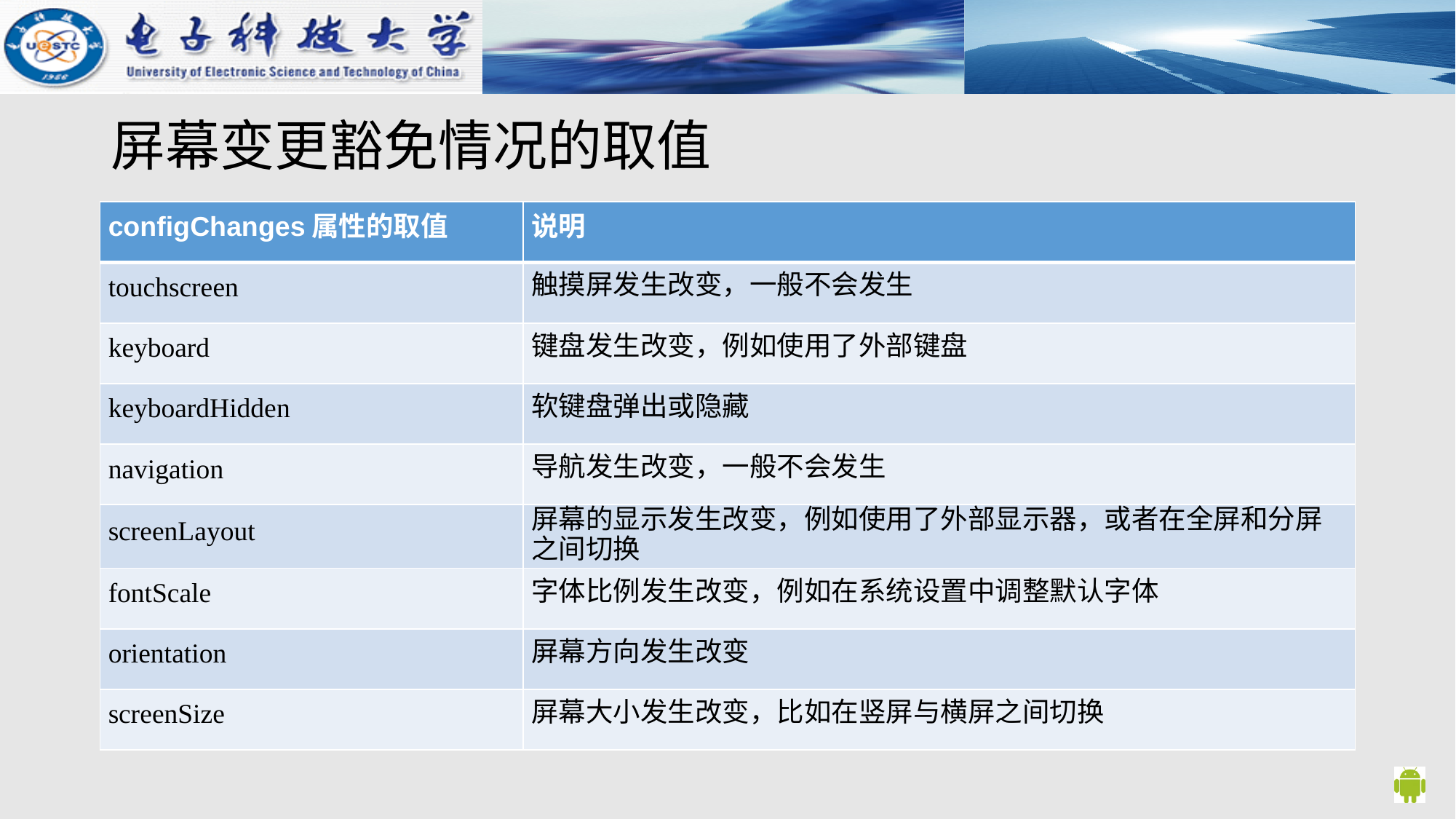

# 屏幕变更豁免情况的取值
| configChanges属性的取值 | 说明 |
| --- | --- |
| touchscreen | 触摸屏发生改变，一般不会发生 |
| keyboard | 键盘发生改变，例如使用了外部键盘 |
| keyboardHidden | 软键盘弹出或隐藏 |
| navigation | 导航发生改变，一般不会发生 |
| screenLayout | 屏幕的显示发生改变，例如使用了外部显示器，或者在全屏和分屏之间切换 |
| fontScale | 字体比例发生改变，例如在系统设置中调整默认字体 |
| orientation | 屏幕方向发生改变 |
| screenSize | 屏幕大小发生改变，比如在竖屏与横屏之间切换 |